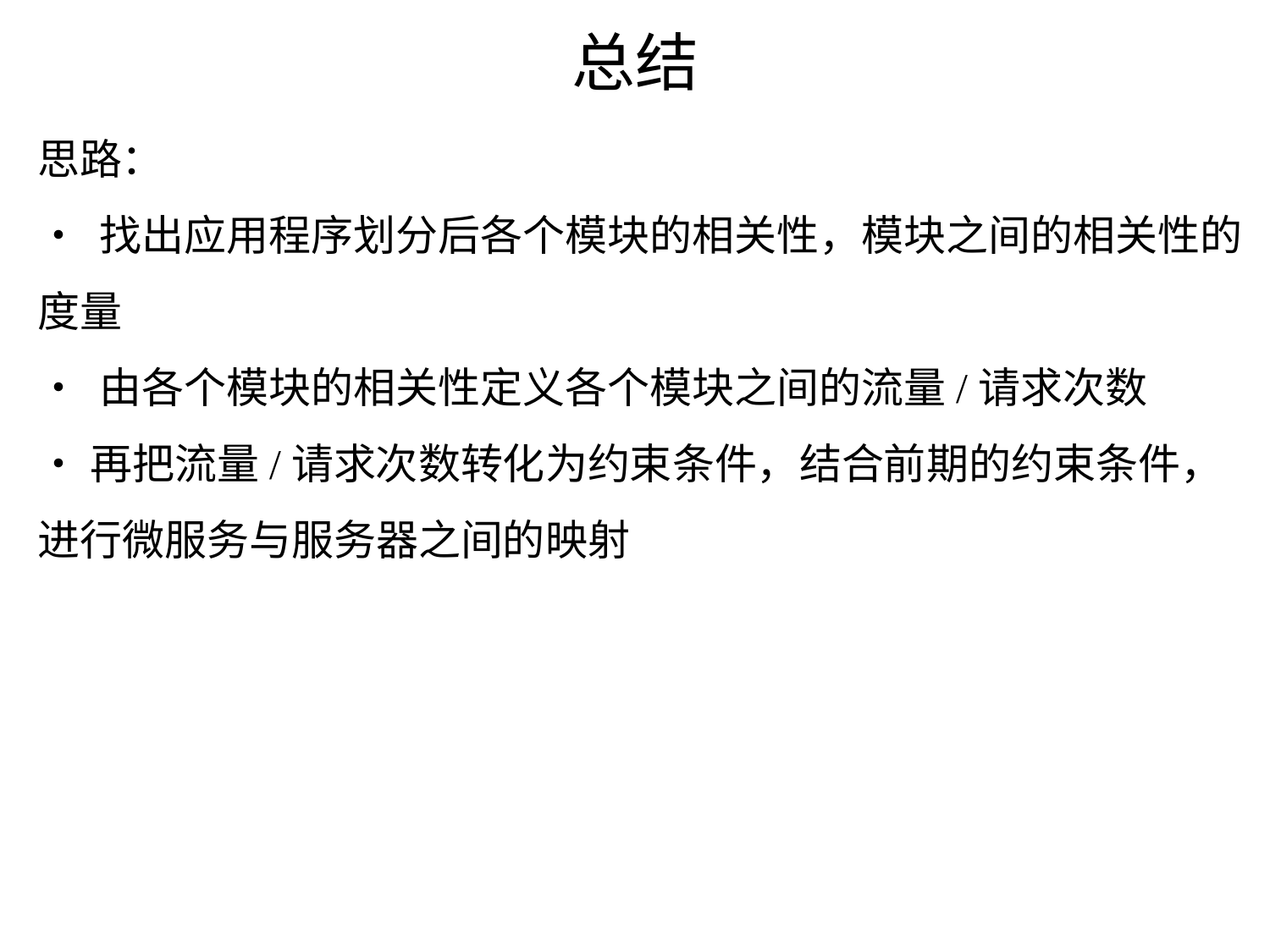

# 总结
思路：
• 找出应用程序划分后各个模块的相关性，模块之间的相关性的度量
• 由各个模块的相关性定义各个模块之间的流量/请求次数
•再把流量/请求次数转化为约束条件，结合前期的约束条件，进行微服务与服务器之间的映射